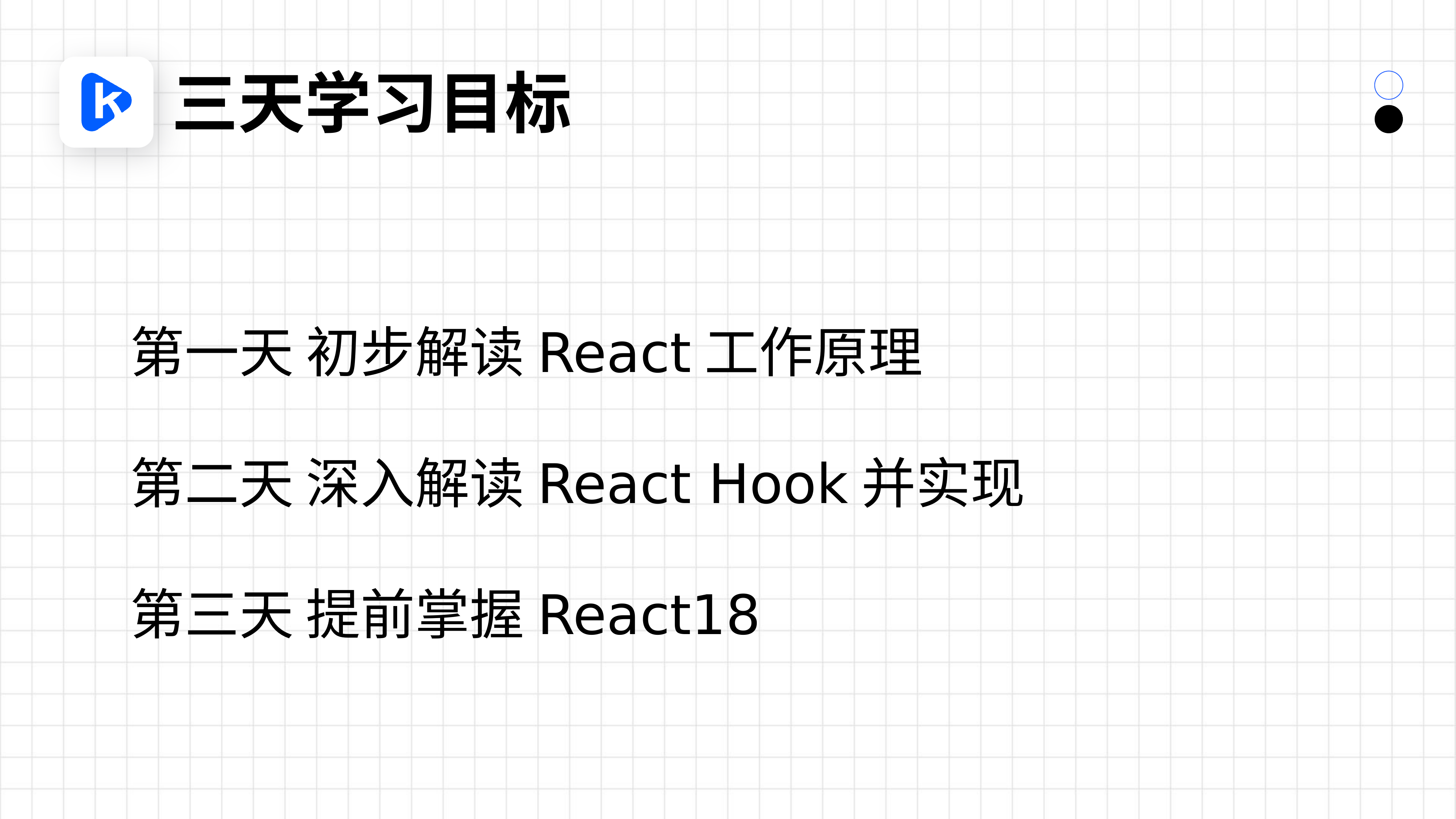

三天学习目标
第一天 初步解读React工作原理

第二天 深入解读React Hook并实现

第三天 提前掌握React18